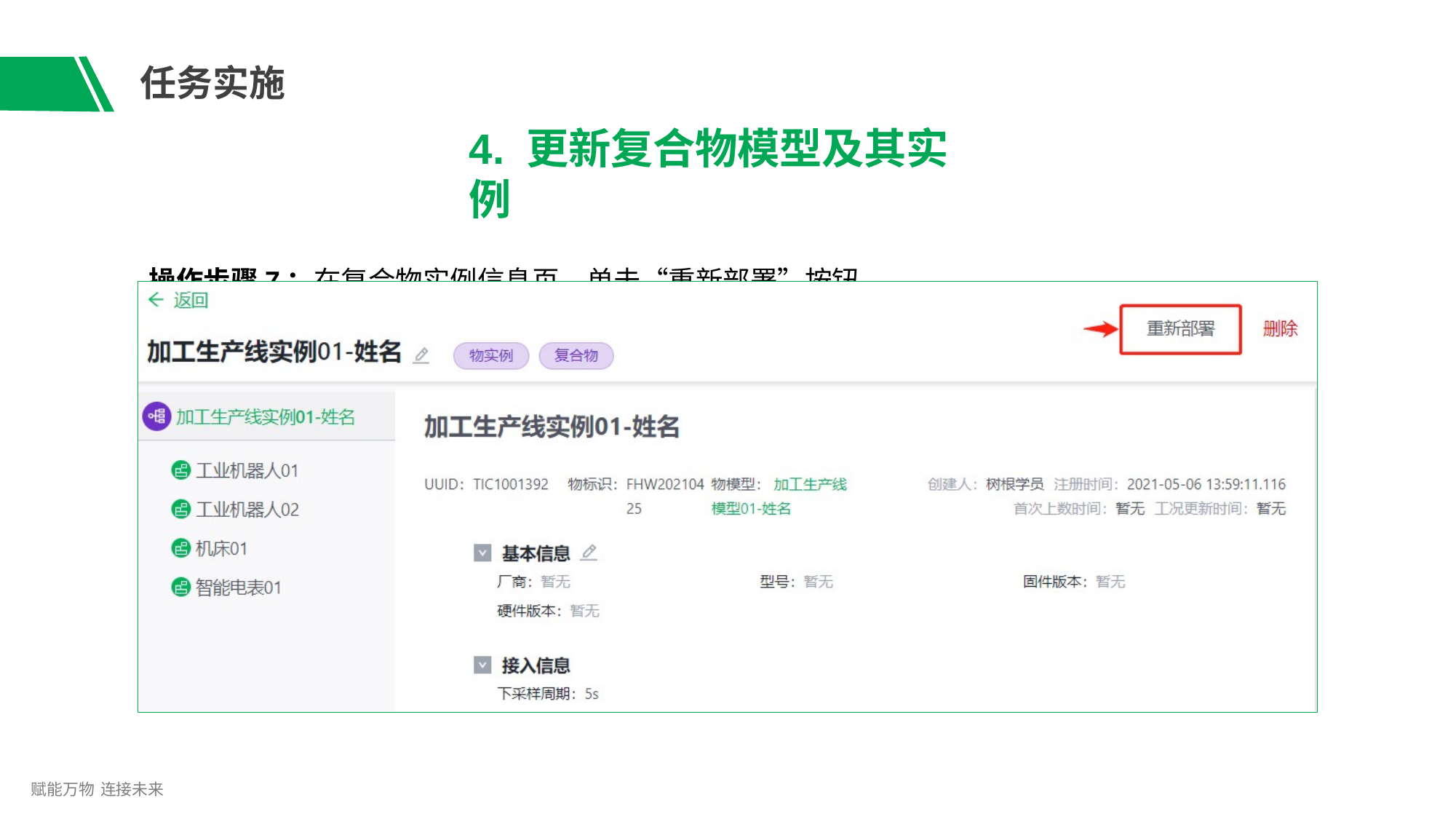

# 任务实施
4. 更新复合物模型及其实例
操作步骤7：在复合物实例信息页，单击“重新部署”按钮。

赋能万物 连接未来